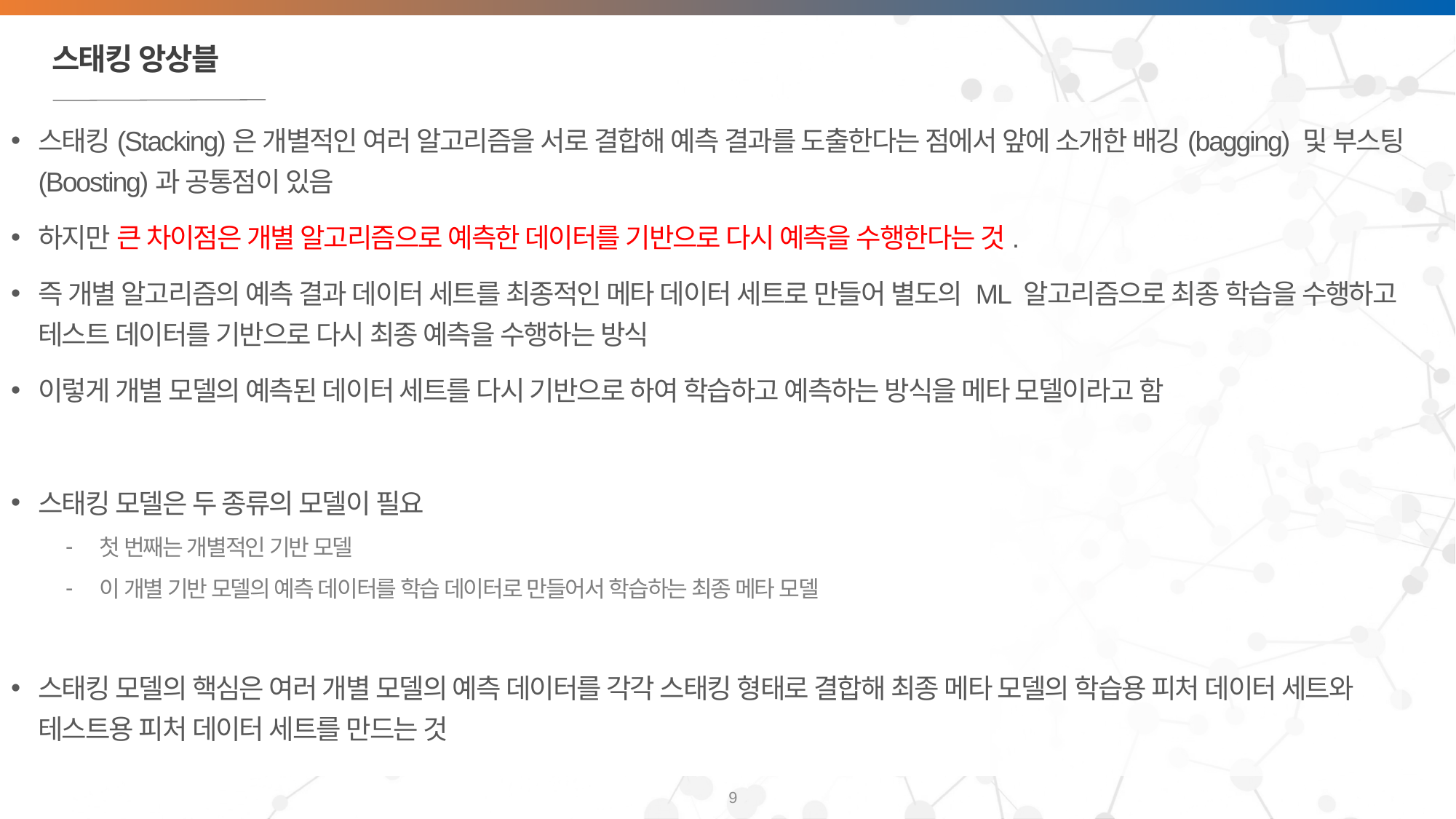

# 스태킹 앙상블

스태킹(Stacking)은 개별적인 여러 알고리즘을 서로 결합해 예측 결과를 도출한다는 점에서 앞에 소개한 배깅(bagging) 및 부스팅(Boosting)과 공통점이 있음
하지만 큰 차이점은 개별 알고리즘으로 예측한 데이터를 기반으로 다시 예측을 수행한다는 것.
즉 개별 알고리즘의 예측 결과 데이터 세트를 최종적인 메타 데이터 세트로 만들어 별도의 ML 알고리즘으로 최종 학습을 수행하고 테스트 데이터를 기반으로 다시 최종 예측을 수행하는 방식
이렇게 개별 모델의 예측된 데이터 세트를 다시 기반으로 하여 학습하고 예측하는 방식을 메타 모델이라고 함

스태킹 모델은 두 종류의 모델이 필요
첫 번째는 개별적인 기반 모델
이 개별 기반 모델의 예측 데이터를 학습 데이터로 만들어서 학습하는 최종 메타 모델

스태킹 모델의 핵심은 여러 개별 모델의 예측 데이터를 각각 스태킹 형태로 결합해 최종 메타 모델의 학습용 피처 데이터 세트와 테스트용 피처 데이터 세트를 만드는 것
9